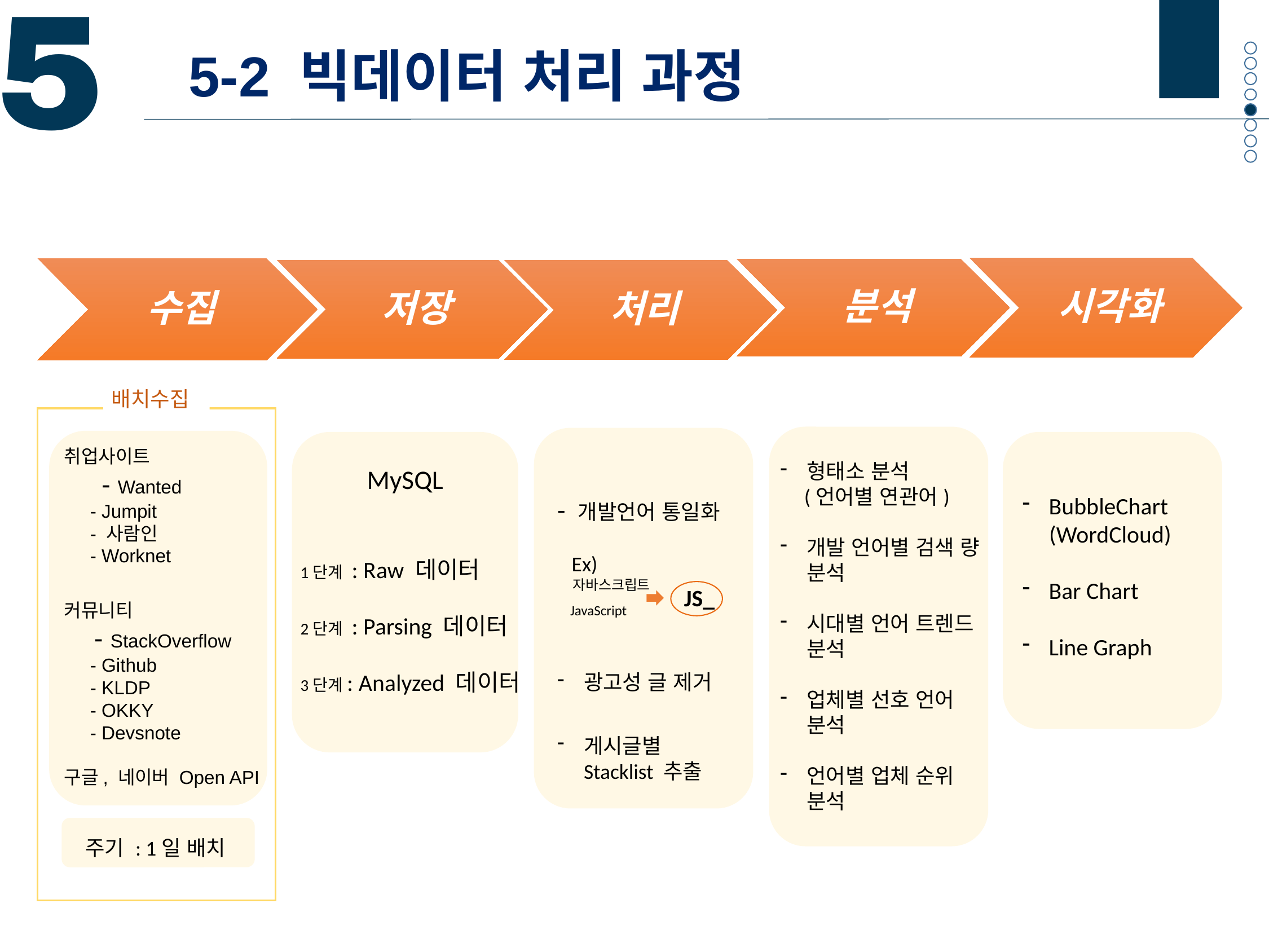

5
5-2 빅데이터 처리 과정

수집
저장
처리
분석
시각화
배치수집

취업사이트
     - Wanted
     - Jumpit
     - 사람인
     - Worknet

커뮤니티
    - StackOverflow
     - Github
     - KLDP
     - OKKY
     - Devsnote

구글, 네이버 Open API
형태소 분석
     (언어별 연관어)

개발 언어별 검색 량 분석

시대별 언어 트렌드 분석

업체별 선호 언어 분석

언어별 업체 순위 분석

- 개발언어 통일화
   Ex)
   자바스크립트
    JavaScript

광고성 글 제거

게시글별 Stacklist 추출
           MySQL

1단계 : Raw 데이터
2단계 : Parsing 데이터
3단계: Analyzed 데이터
BubbleChart
     (WordCloud)

Bar Chart

Line Graph

JS_

주기 : 1일 배치